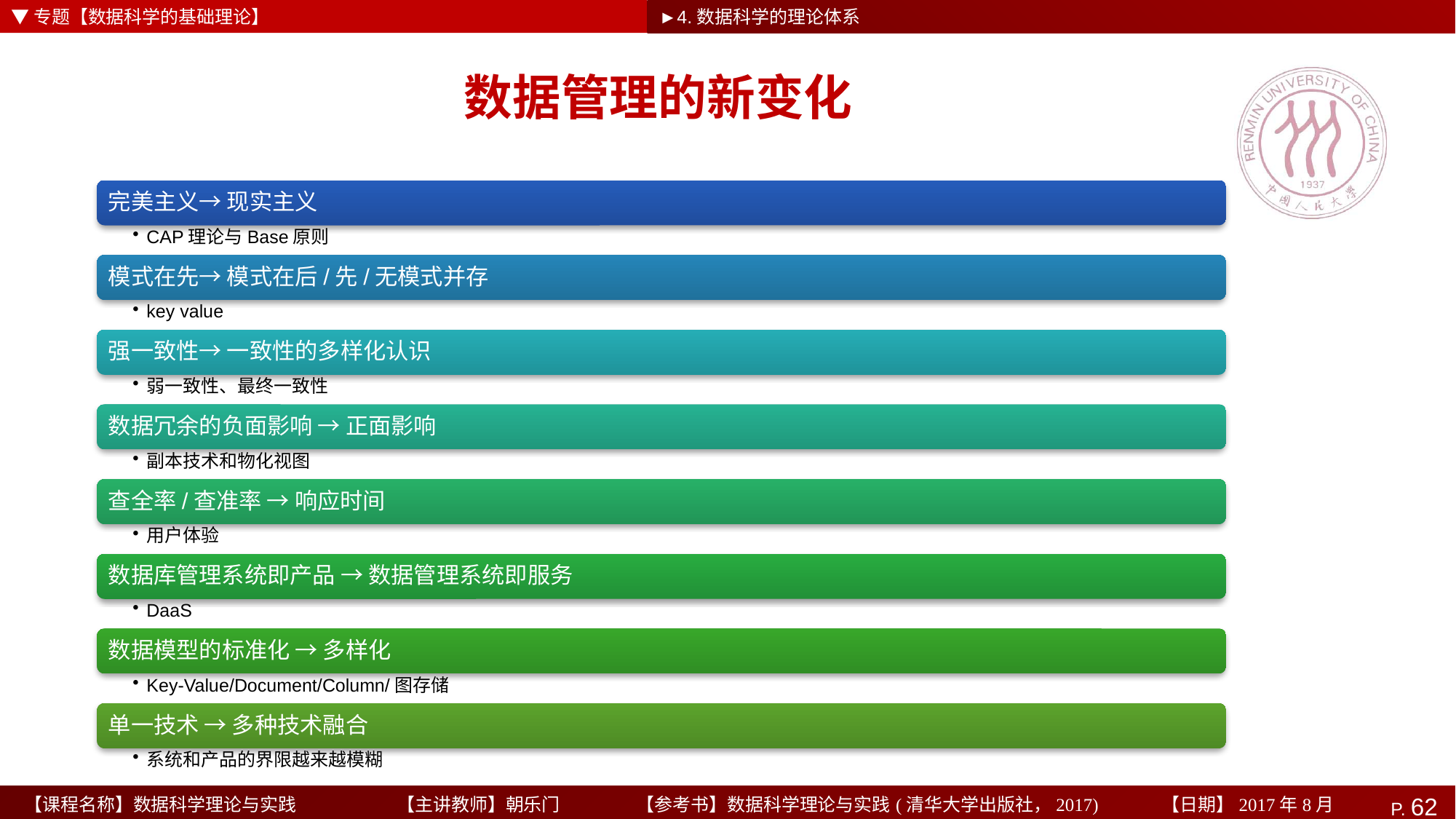

▼专题【数据科学的基础理论】

►4.数据科学的理论体系
# 数据管理的新变化
完美主义→ 现实主义
CAP理论与Base原则
模式在先→ 模式在后/先/无模式并存
key value
强一致性→ 一致性的多样化认识
弱一致性、最终一致性
数据冗余的负面影响 → 正面影响
副本技术和物化视图
查全率/查准率 → 响应时间
用户体验
数据库管理系统即产品 → 数据管理系统即服务
DaaS
数据模型的标准化 → 多样化
Key-Value/Document/Column/图存储
单一技术 → 多种技术融合
系统和产品的界限越来越模糊